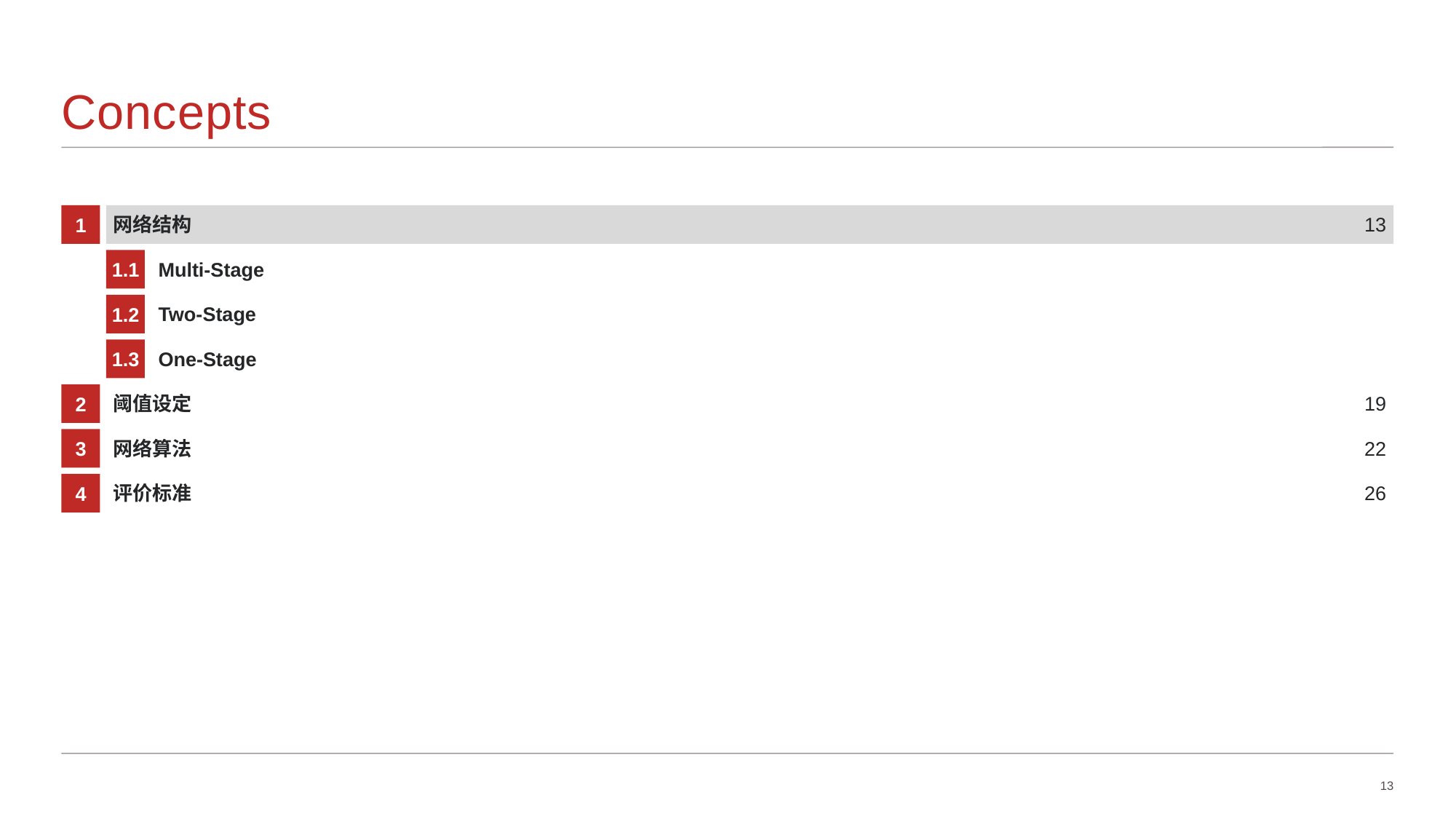

# Concepts
1

网络结构
13
1.1
Multi-Stage

1.2
Two-Stage

1.3
One-Stage

2
阈值设定
19
3
网络算法
22
4
评价标准
26